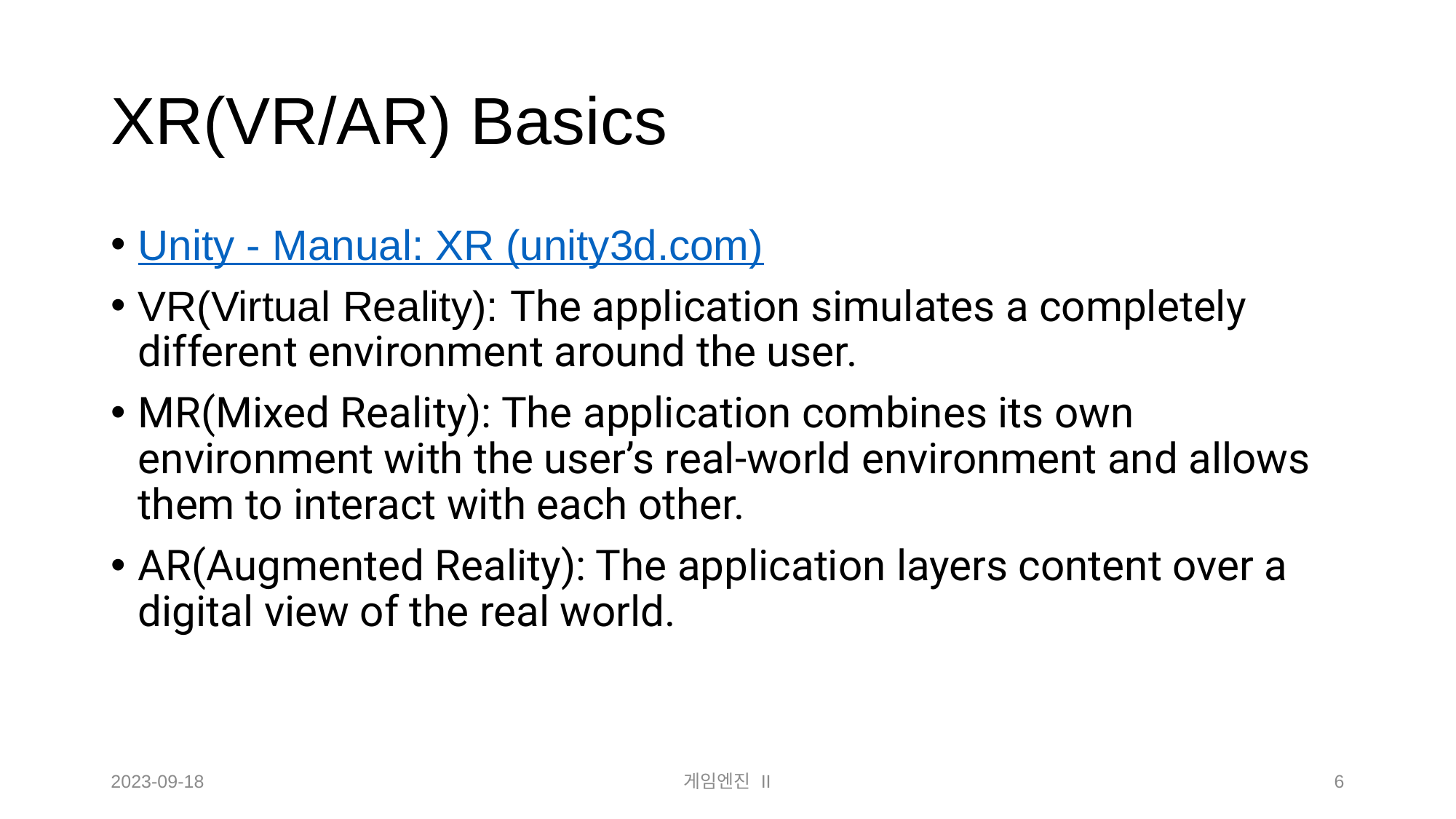

# XR(VR/AR) Basics
Unity - Manual: XR (unity3d.com)
VR(Virtual Reality): The application simulates a completely different environment around the user.
MR(Mixed Reality): The application combines its own environment with the user’s real-world environment and allows them to interact with each other.
AR(Augmented Reality): The application layers content over a digital view of the real world.
2023-09-18
게임엔진 II
6